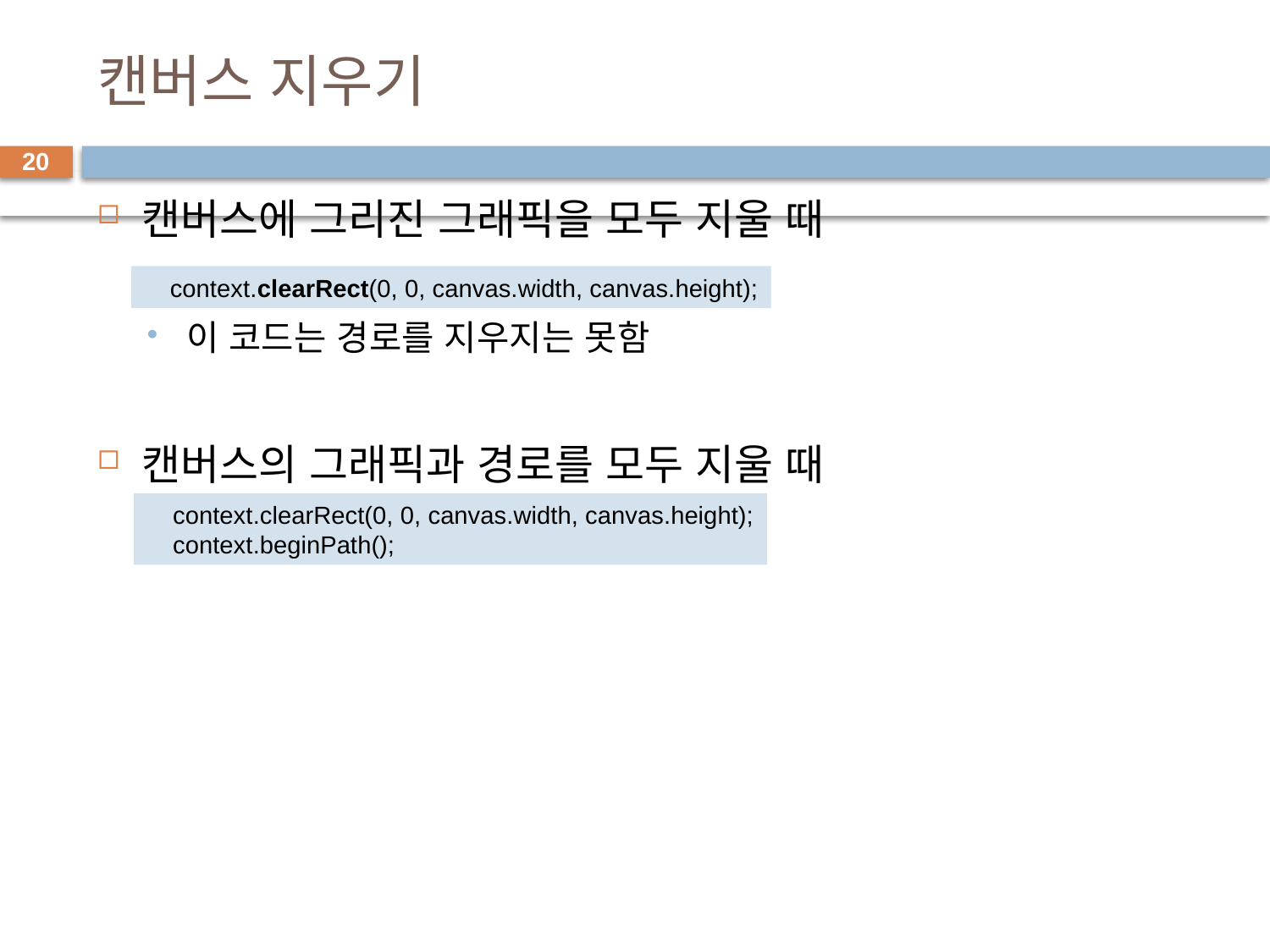

# 캔버스 지우기
20
캔버스에 그리진 그래픽을 모두 지울 때

이 코드는 경로를 지우지는 못함

캔버스의 그래픽과 경로를 모두 지울 때
context.clearRect(0, 0, canvas.width, canvas.height);
context.clearRect(0, 0, canvas.width, canvas.height);
context.beginPath();